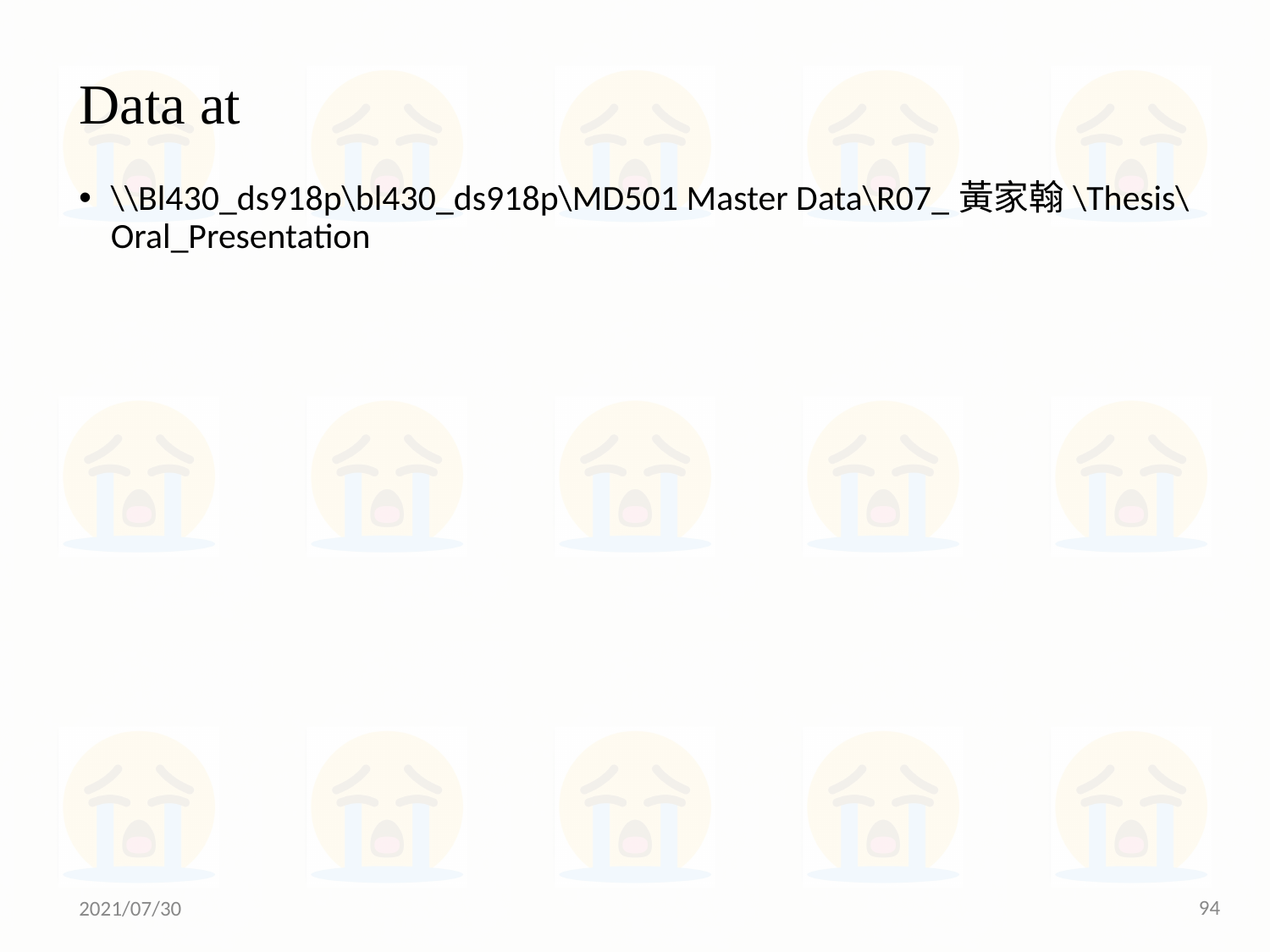

# Data at
\\Bl430_ds918p\bl430_ds918p\MD501 Master Data\R07_黃家翰\Thesis\Oral_Presentation
94
2021/07/30